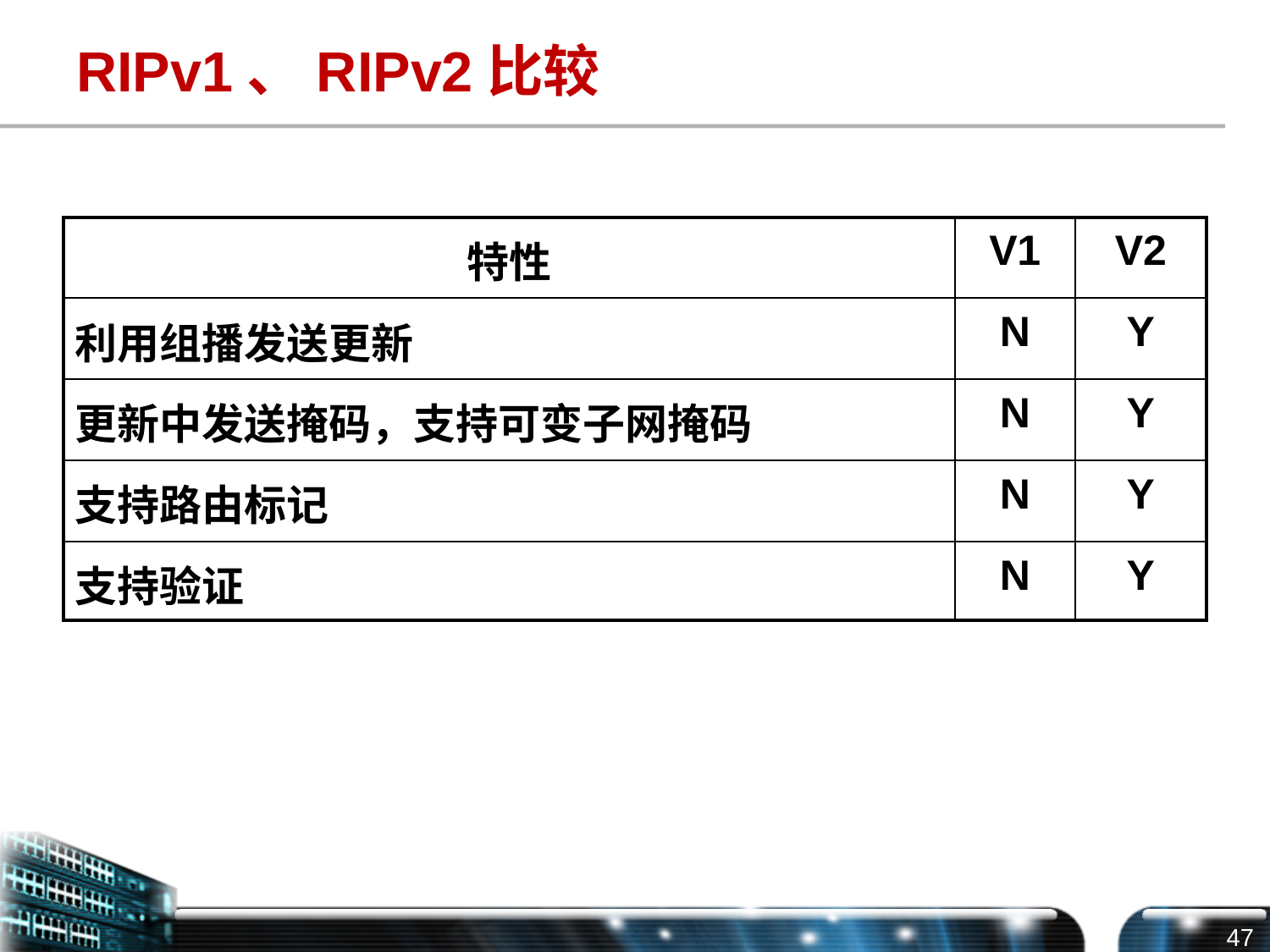

# RIPv1、RIPv2比较
| 特性 | V1 | V2 |
| --- | --- | --- |
| 利用组播发送更新 | N | Y |
| 更新中发送掩码，支持可变子网掩码 | N | Y |
| 支持路由标记 | N | Y |
| 支持验证 | N | Y |